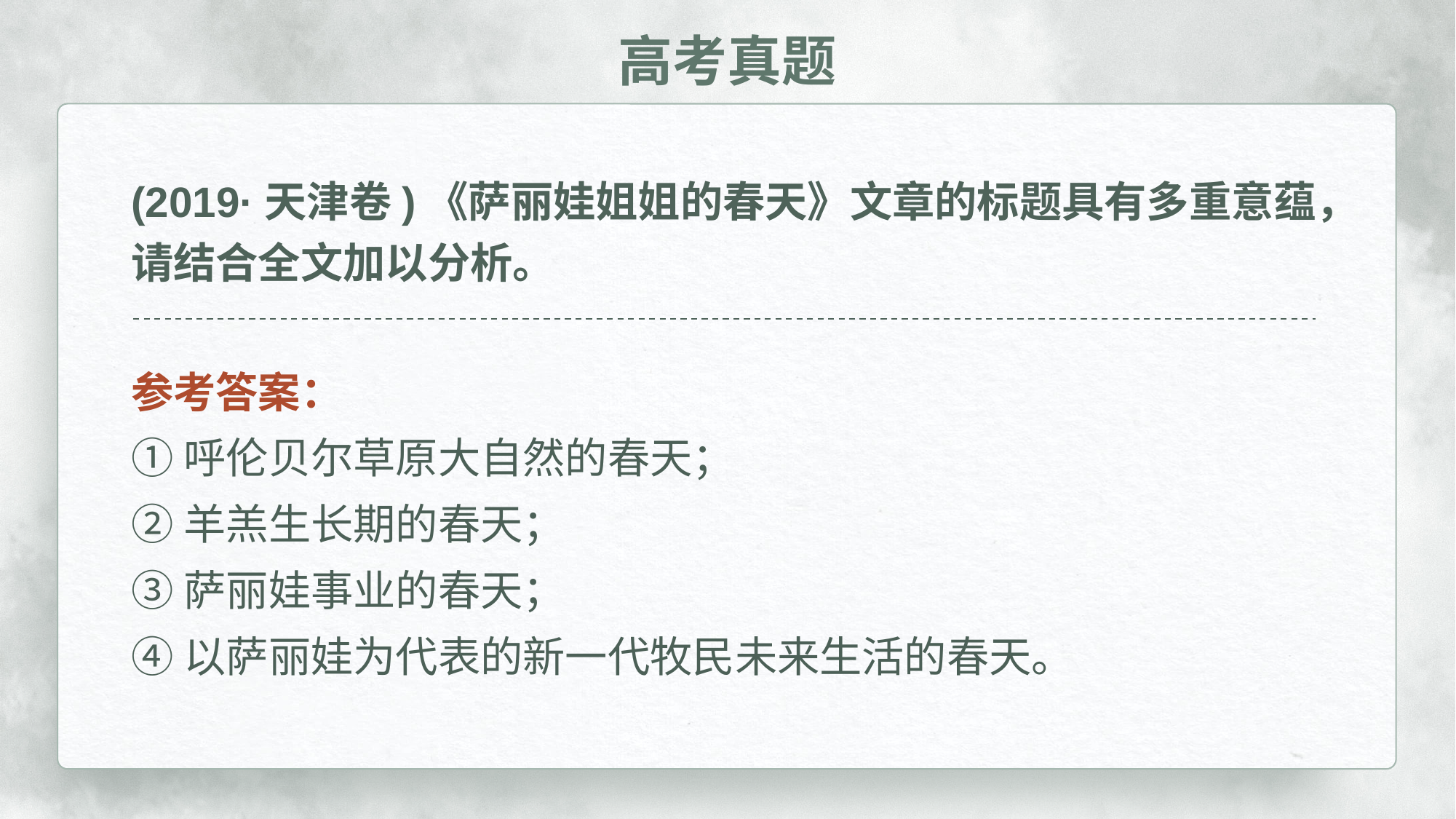

高考真题

(2019·天津卷)《萨丽娃姐姐的春天》文章的标题具有多重意蕴，请结合全文加以分析。
参考答案：
①呼伦贝尔草原大自然的春天；
②羊羔生长期的春天；
③萨丽娃事业的春天；
④以萨丽娃为代表的新一代牧民未来生活的春天。